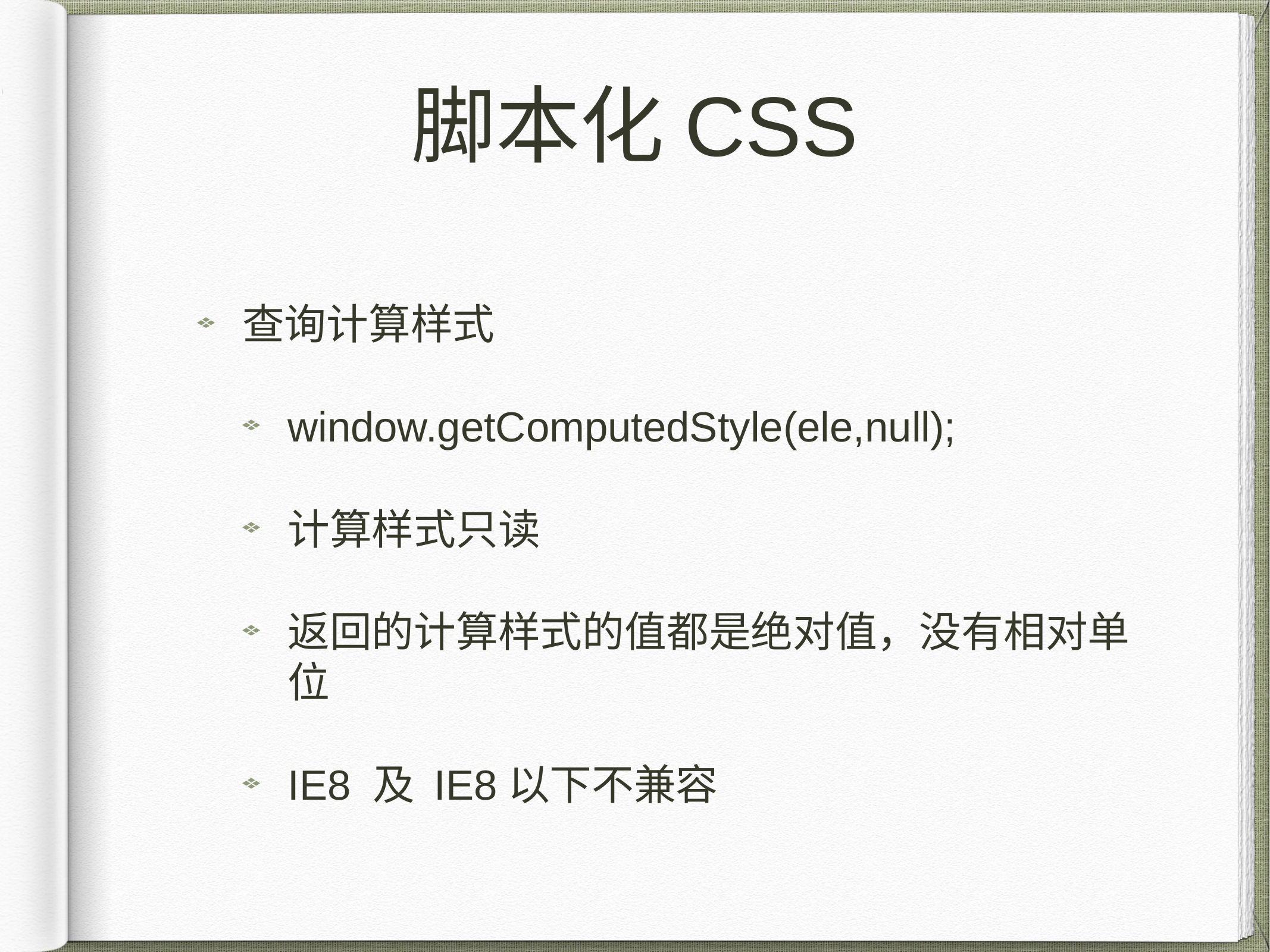

# 脚本化CSS
查询计算样式
window.getComputedStyle(ele,null);
计算样式只读
返回的计算样式的值都是绝对值，没有相对单位
IE8 及 IE8以下不兼容